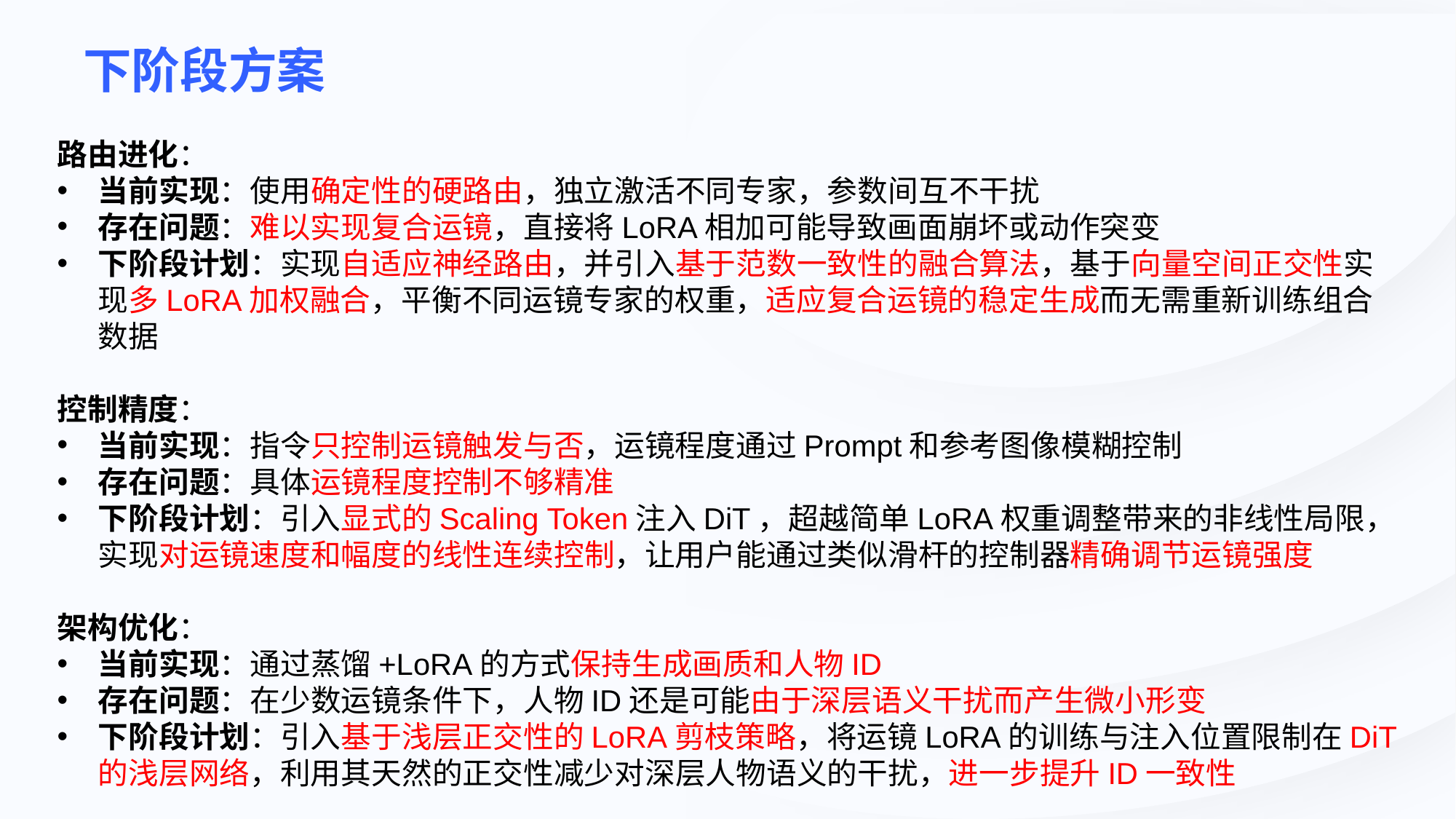

# 下阶段方案
路由进化：
当前实现：使用确定性的硬路由，独立激活不同专家，参数间互不干扰
存在问题：难以实现复合运镜，直接将LoRA相加可能导致画面崩坏或动作突变
下阶段计划：实现自适应神经路由，并引入基于范数一致性的融合算法，基于向量空间正交性实现多LoRA加权融合，平衡不同运镜专家的权重，适应复合运镜的稳定生成而无需重新训练组合数据

控制精度：
当前实现：指令只控制运镜触发与否，运镜程度通过Prompt和参考图像模糊控制
存在问题：具体运镜程度控制不够精准
下阶段计划：引入显式的Scaling Token注入DiT，超越简单LoRA权重调整带来的非线性局限，实现对运镜速度和幅度的线性连续控制，让用户能通过类似滑杆的控制器精确调节运镜强度

架构优化：
当前实现：通过蒸馏+LoRA的方式保持生成画质和人物ID
存在问题：在少数运镜条件下，人物ID还是可能由于深层语义干扰而产生微小形变
下阶段计划：引入基于浅层正交性的LoRA剪枝策略，将运镜LoRA的训练与注入位置限制在DiT的浅层网络，利用其天然的正交性减少对深层人物语义的干扰，进一步提升ID一致性